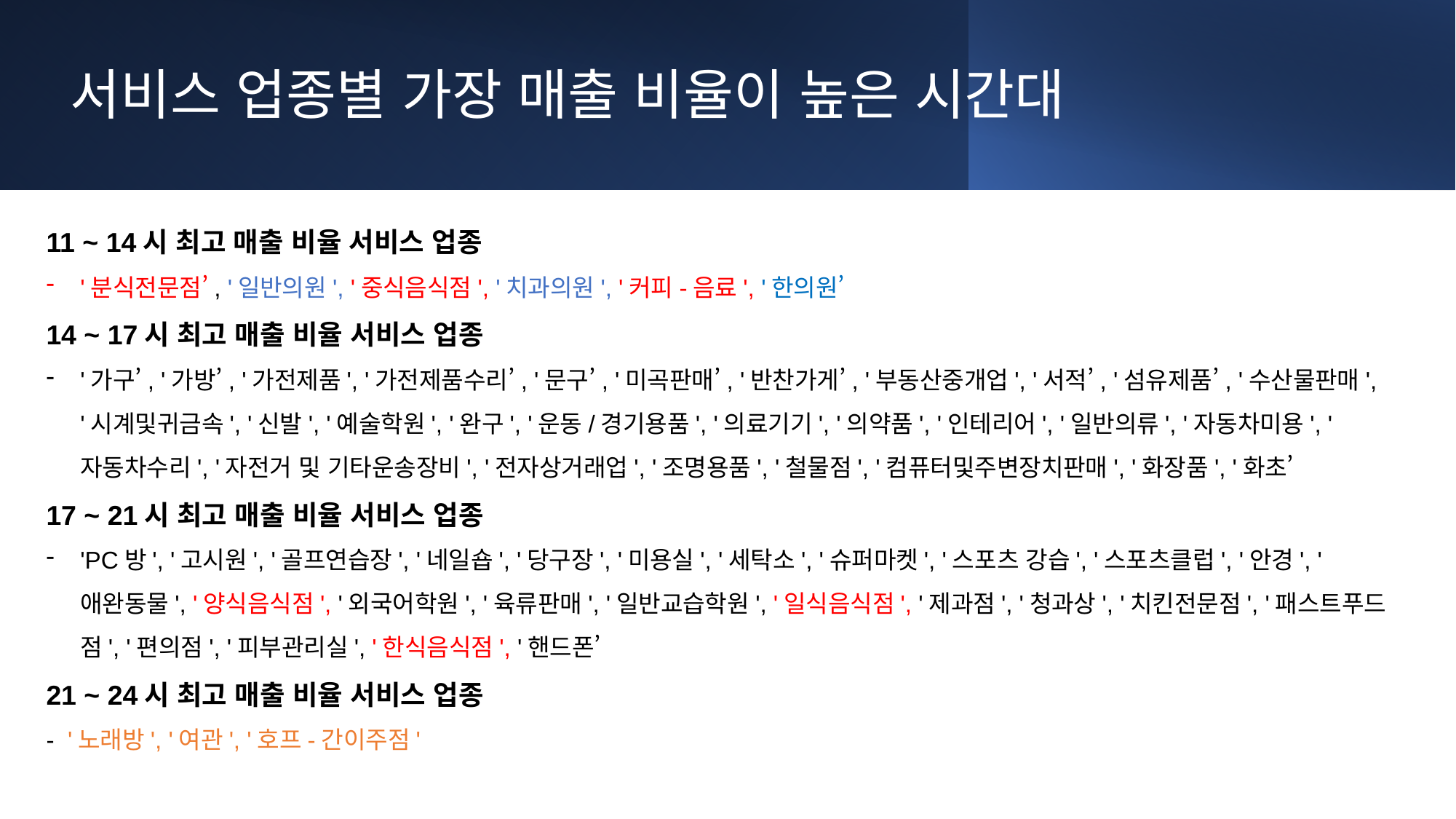

서비스 업종별 가장 매출 비율이 높은 시간대
11 ~ 14시 최고 매출 비율 서비스 업종
'분식전문점’, '일반의원', '중식음식점', '치과의원', '커피-음료', '한의원’
14 ~ 17시 최고 매출 비율 서비스 업종
'가구’, '가방’, '가전제품', '가전제품수리’, '문구’, '미곡판매’, '반찬가게’, '부동산중개업', '서적’, '섬유제품’, '수산물판매', '시계및귀금속', '신발', '예술학원', '완구', '운동/경기용품', '의료기기', '의약품', '인테리어', '일반의류', '자동차미용', '자동차수리', '자전거 및 기타운송장비', '전자상거래업', '조명용품', '철물점', '컴퓨터및주변장치판매', '화장품', '화초’
17 ~ 21시 최고 매출 비율 서비스 업종
'PC방', '고시원', '골프연습장', '네일숍', '당구장', '미용실', '세탁소', '슈퍼마켓', '스포츠 강습', '스포츠클럽', '안경', '애완동물', '양식음식점', '외국어학원', '육류판매', '일반교습학원', '일식음식점', '제과점', '청과상', '치킨전문점', '패스트푸드점', '편의점', '피부관리실', '한식음식점', '핸드폰’
21 ~ 24시 최고 매출 비율 서비스 업종
-  '노래방', '여관', '호프-간이주점'